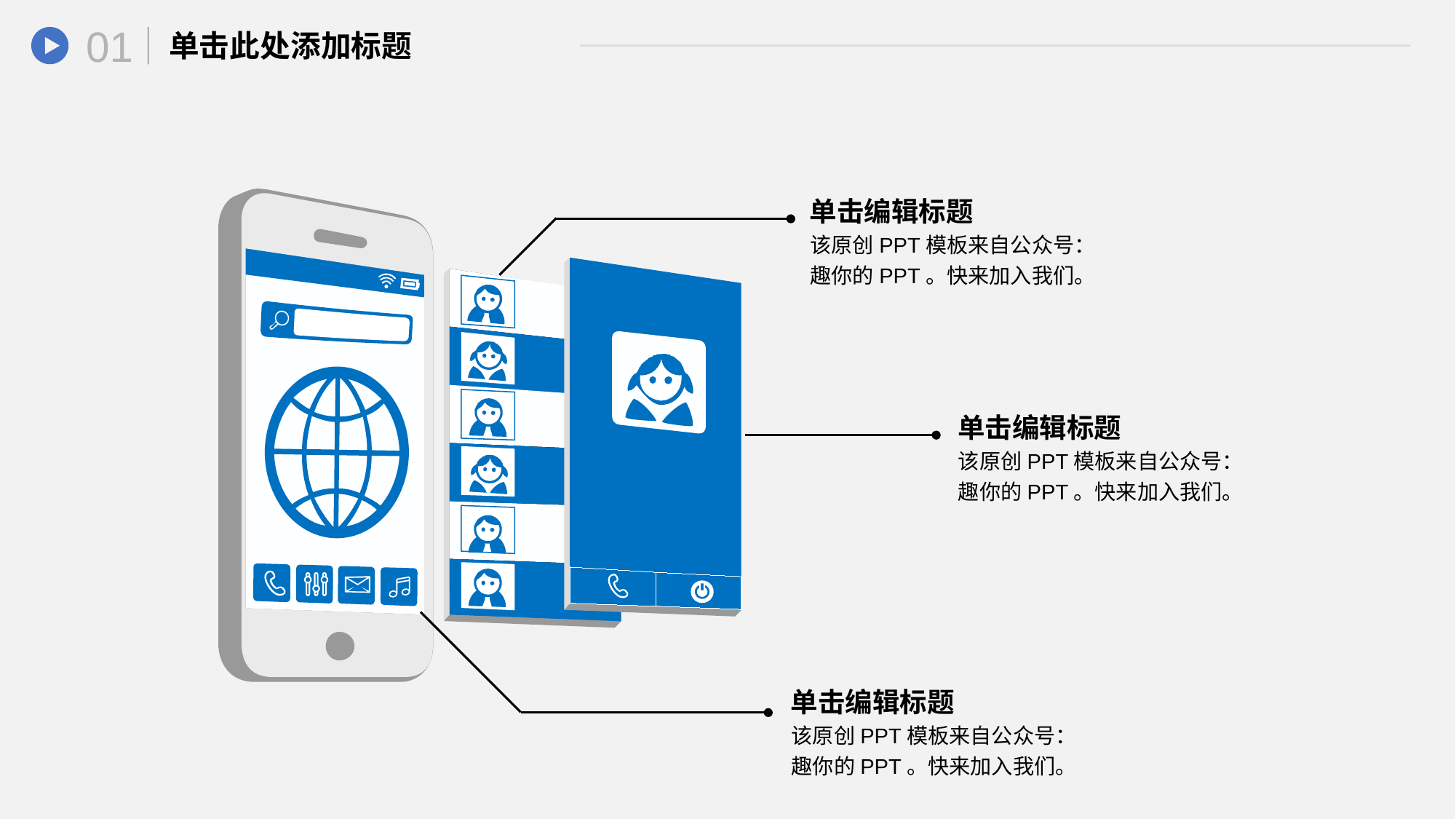

01
单击此处添加标题

单击编辑标题
该原创PPT模板来自公众号：趣你的PPT。快来加入我们。

单击编辑标题

该原创PPT模板来自公众号：趣你的PPT。快来加入我们。

单击编辑标题
该原创PPT模板来自公众号：趣你的PPT。快来加入我们。